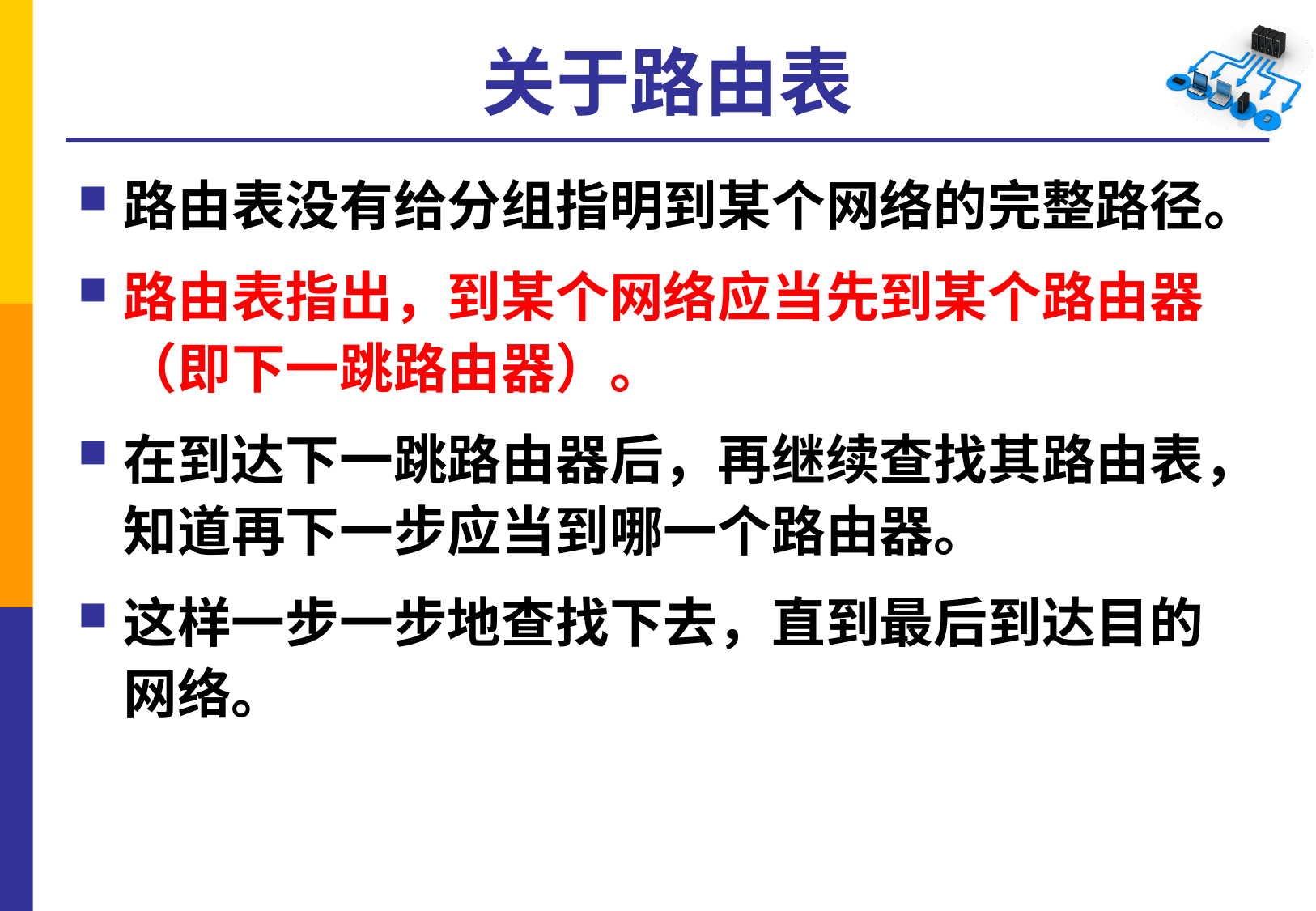

# 关于路由表
路由表没有给分组指明到某个网络的完整路径。
路由表指出，到某个网络应当先到某个路由器（即下一跳路由器）。
在到达下一跳路由器后，再继续查找其路由表，知道再下一步应当到哪一个路由器。
这样一步一步地查找下去，直到最后到达目的网络。